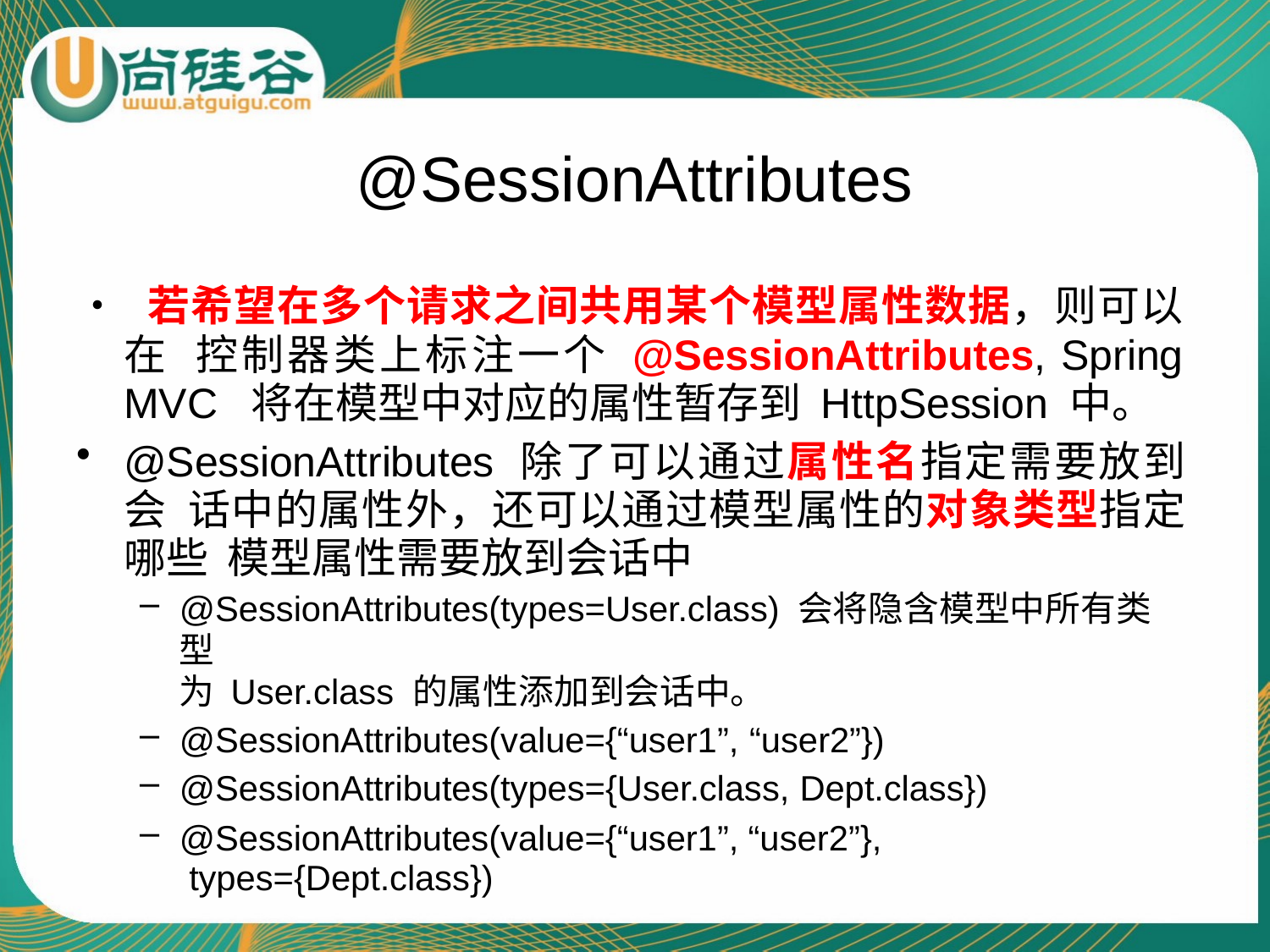

# @SessionAttributes
• 若希望在多个请求之间共用某个模型属性数据，则可以在  控制器类上标注一个 @SessionAttributes, Spring MVC  将在模型中对应的属性暂存到 HttpSession 中。
@SessionAttributes 除了可以通过属性名指定需要放到会  话中的属性外，还可以通过模型属性的对象类型指定哪些  模型属性需要放到会话中
@SessionAttributes(types=User.class) 会将隐含模型中所有类型
为 User.class 的属性添加到会话中。
@SessionAttributes(value={“user1”, “user2”})
@SessionAttributes(types={User.class, Dept.class})
@SessionAttributes(value={“user1”, “user2”},  types={Dept.class})